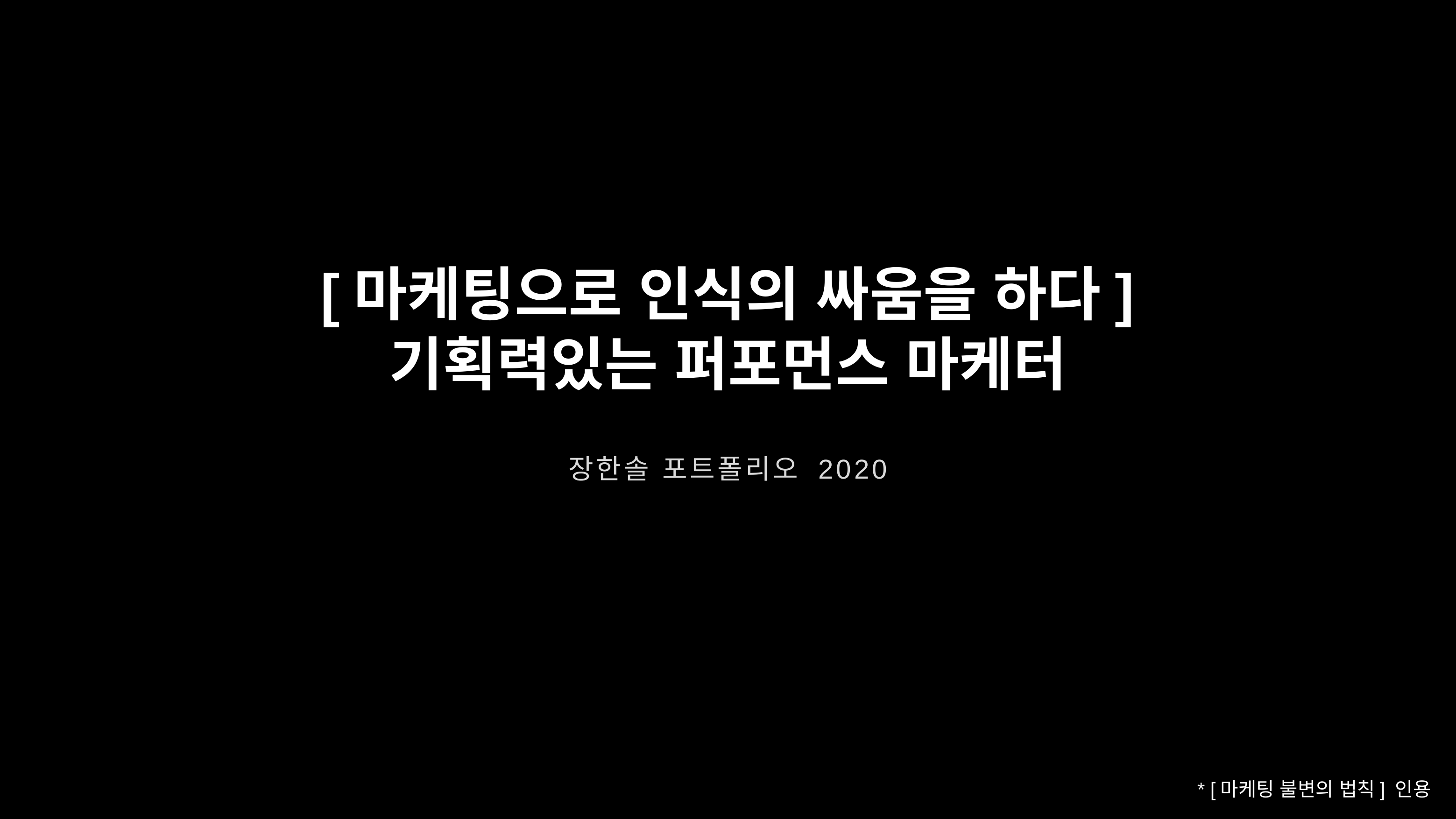

[마케팅으로 인식의 싸움을 하다]
기획력있는 퍼포먼스 마케터
장한솔 포트폴리오 2020
* [마케팅 불변의 법칙] 인용